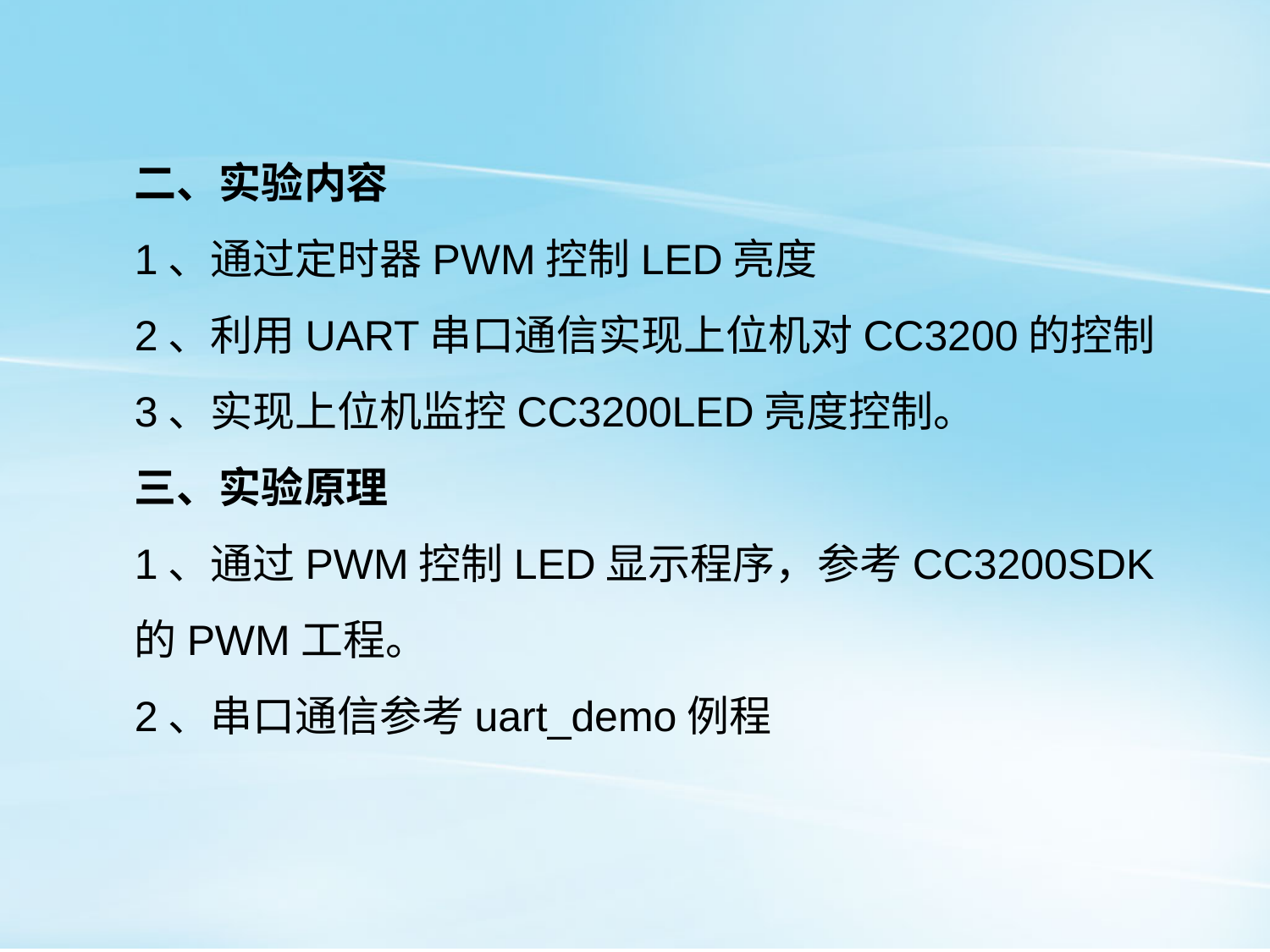

二、实验内容
1、通过定时器PWM控制LED亮度
2、利用UART串口通信实现上位机对CC3200的控制
3、实现上位机监控CC3200LED亮度控制。
三、实验原理
1、通过PWM控制LED显示程序，参考CC3200SDK的PWM工程。
2、串口通信参考uart_demo例程